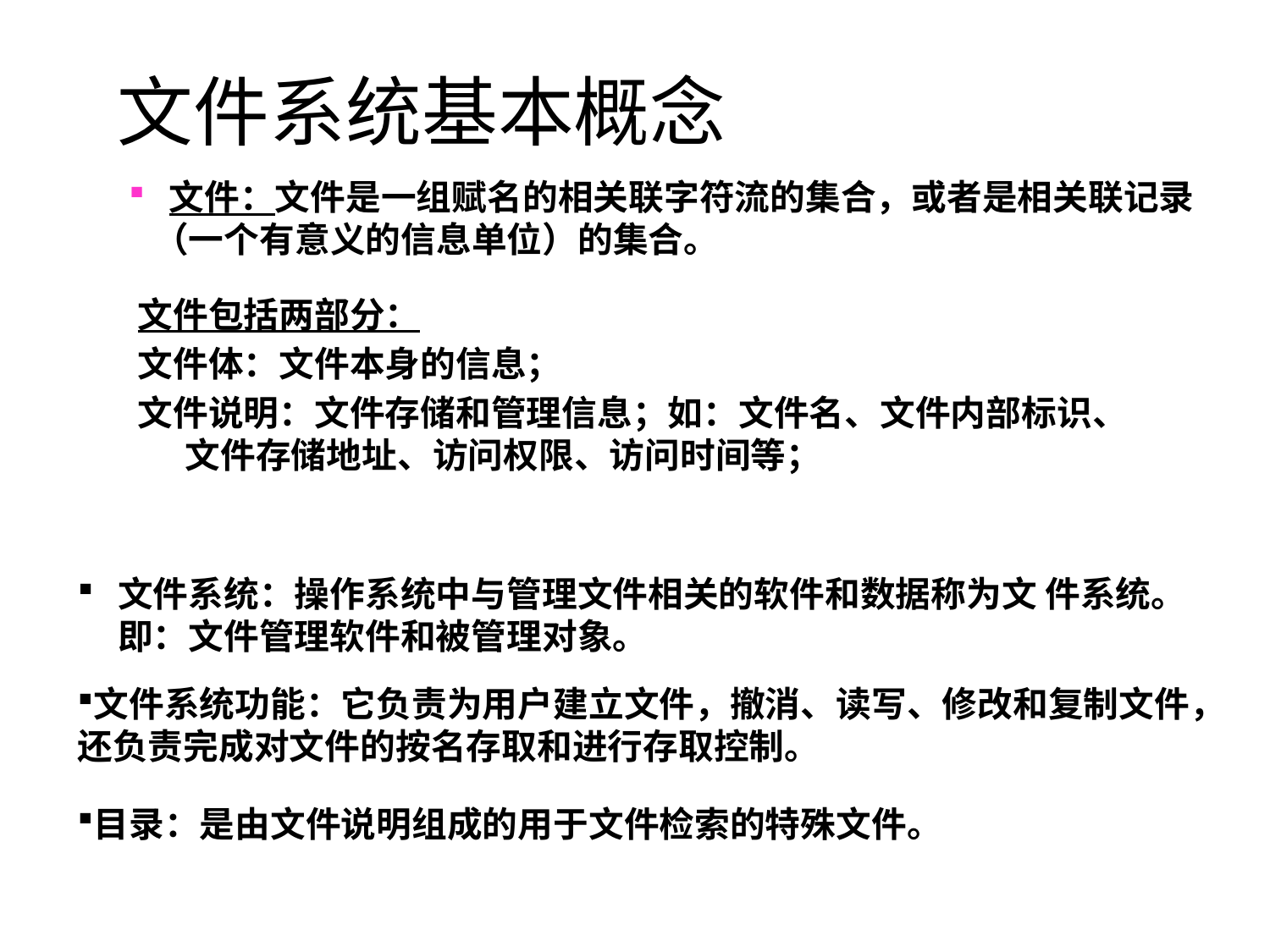

文件系统基本概念
文件：文件是一组赋名的相关联字符流的集合，或者是相关联记录
  （一个有意义的信息单位）的集合。
文件包括两部分：
文件体：文件本身的信息；
文件说明：文件存储和管理信息；如：文件名、文件内部标识、文件存储地址、访问权限、访问时间等；
文件系统：操作系统中与管理文件相关的软件和数据称为文 件系统。即：文件管理软件和被管理对象。
文件系统功能：它负责为用户建立文件，撤消、读写、修改和复制文件，还负责完成对文件的按名存取和进行存取控制。
目录：是由文件说明组成的用于文件检索的特殊文件。